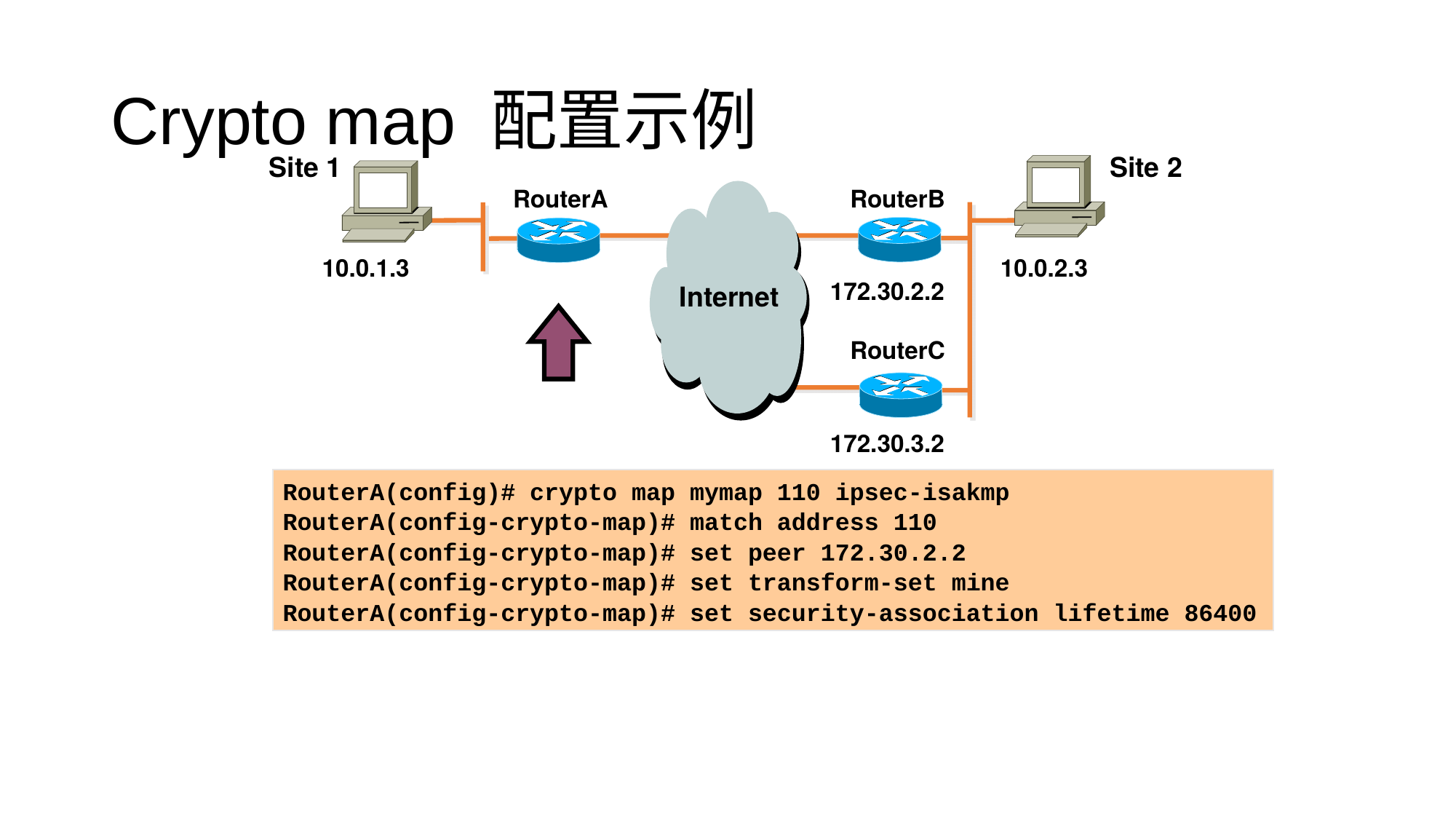

# Crypto map 配置示例
Site 1
Site 2

RouterB
RouterA

B

A

10.0.1.3
10.0.2.3

172.30.2.2
Internet

RouterC

B
172.30.3.2
RouterA(config)# crypto map mymap 110 ipsec-isakmp
RouterA(config-crypto-map)# match address 110
RouterA(config-crypto-map)# set peer 172.30.2.2
RouterA(config-crypto-map)# set transform-set mine
RouterA(config-crypto-map)# set security-association lifetime 86400